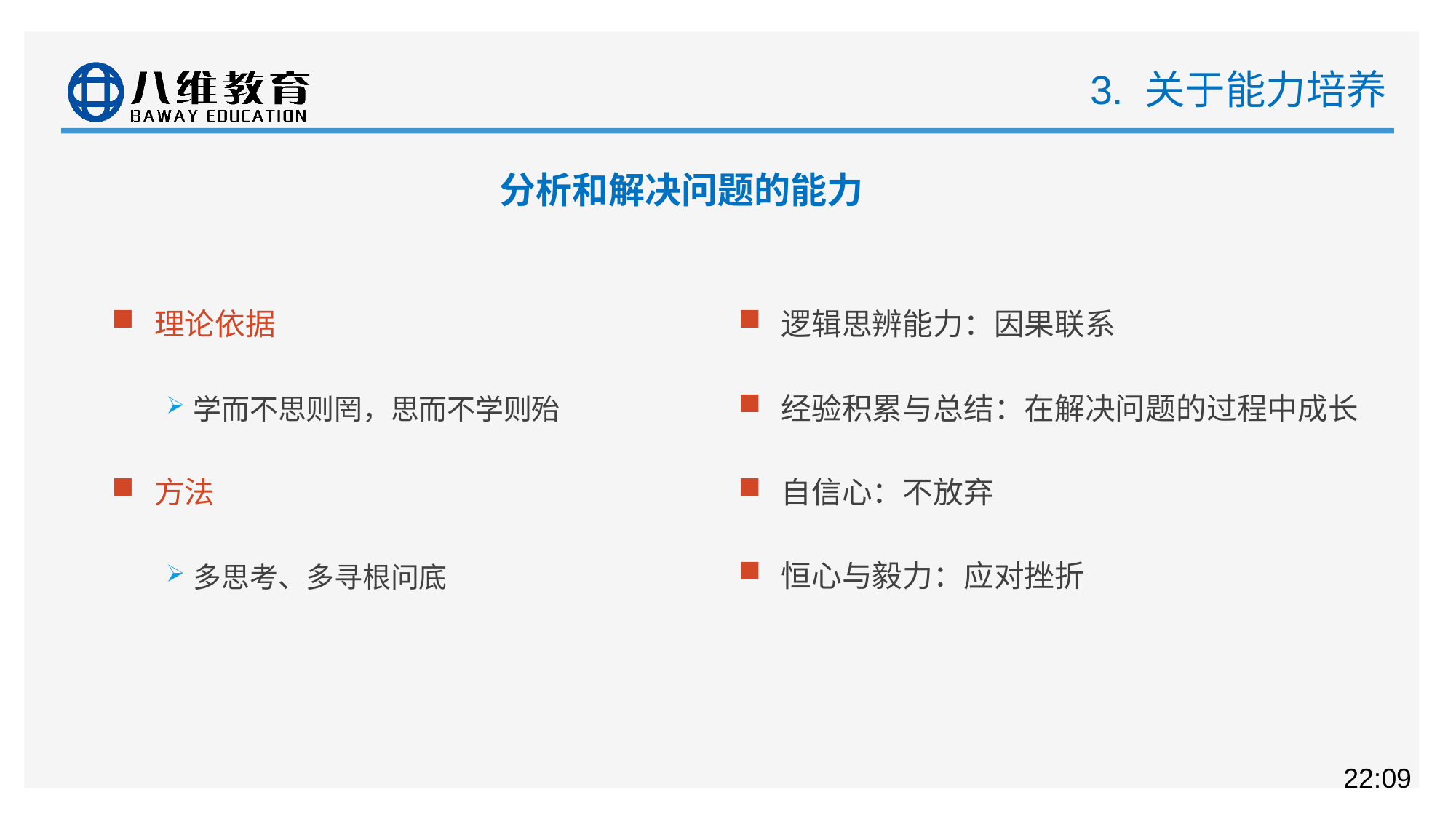

# 3. 关于能力培养
分析和解决问题的能力
理论依据
学而不思则罔，思而不学则殆
方法
多思考、多寻根问底
逻辑思辨能力：因果联系
经验积累与总结：在解决问题的过程中成长
自信心：不放弃
恒心与毅力：应对挫折